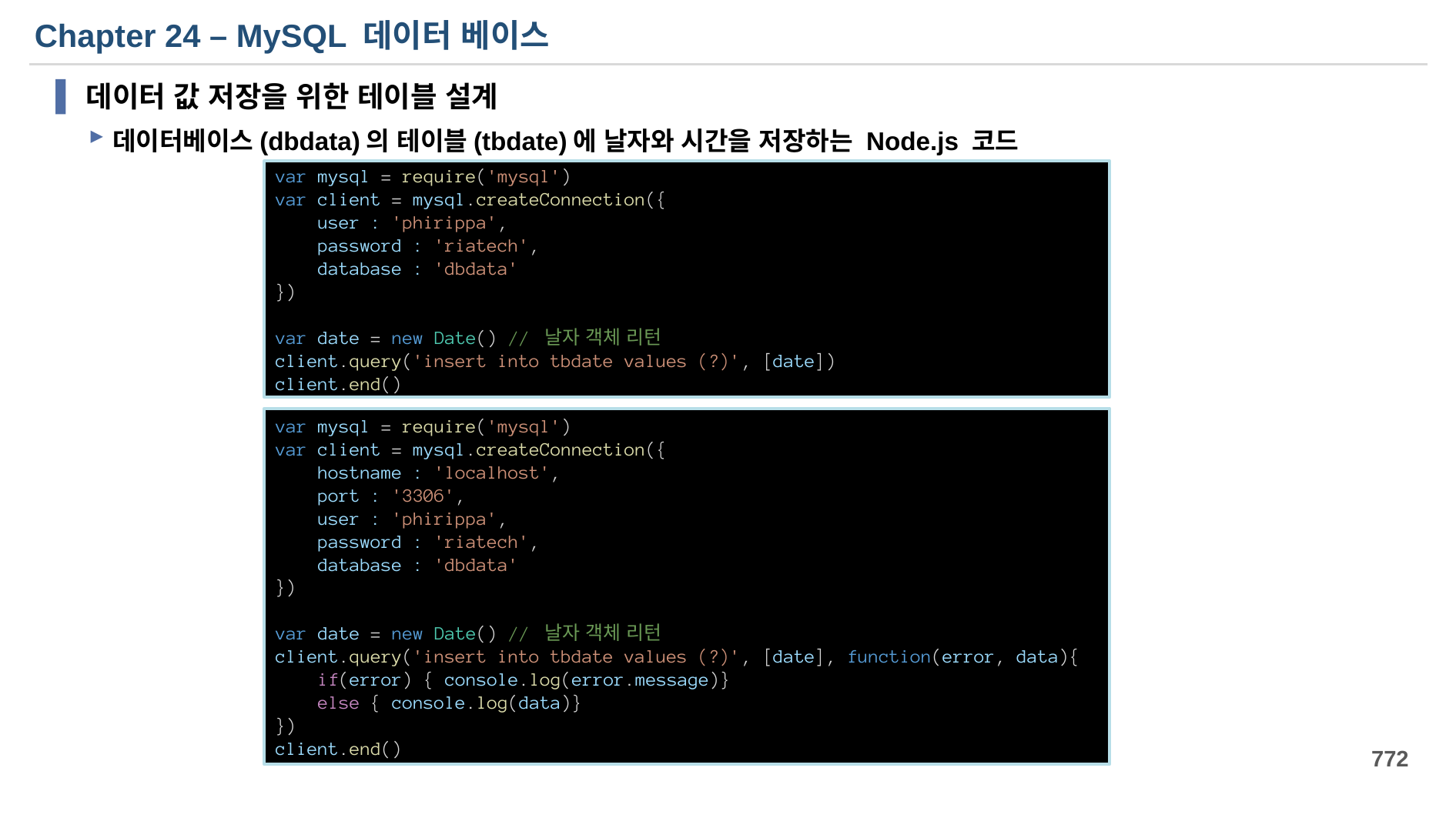

# Chapter 24 – MySQL 데이터 베이스
데이터 값 저장을 위한 테이블 설계
데이터베이스(dbdata)의 테이블(tbdate)에 날자와 시간을 저장하는 Node.js 코드

var mysql = require('mysql')
var client = mysql.createConnection({
    user : 'phirippa',
    password : 'riatech',
    database : 'dbdata'
})
var date = new Date() // 날자 객체 리턴
client.query('insert into tbdate values (?)', [date])
client.end()
var mysql = require('mysql')
var client = mysql.createConnection({
    hostname : 'localhost',
    port : '3306',
    user : 'phirippa',
    password : 'riatech',
    database : 'dbdata'
})
var date = new Date() // 날자 객체 리턴
client.query('insert into tbdate values (?)', [date], function(error, data){
    if(error) { console.log(error.message)}
    else { console.log(data)}
})
client.end()
772